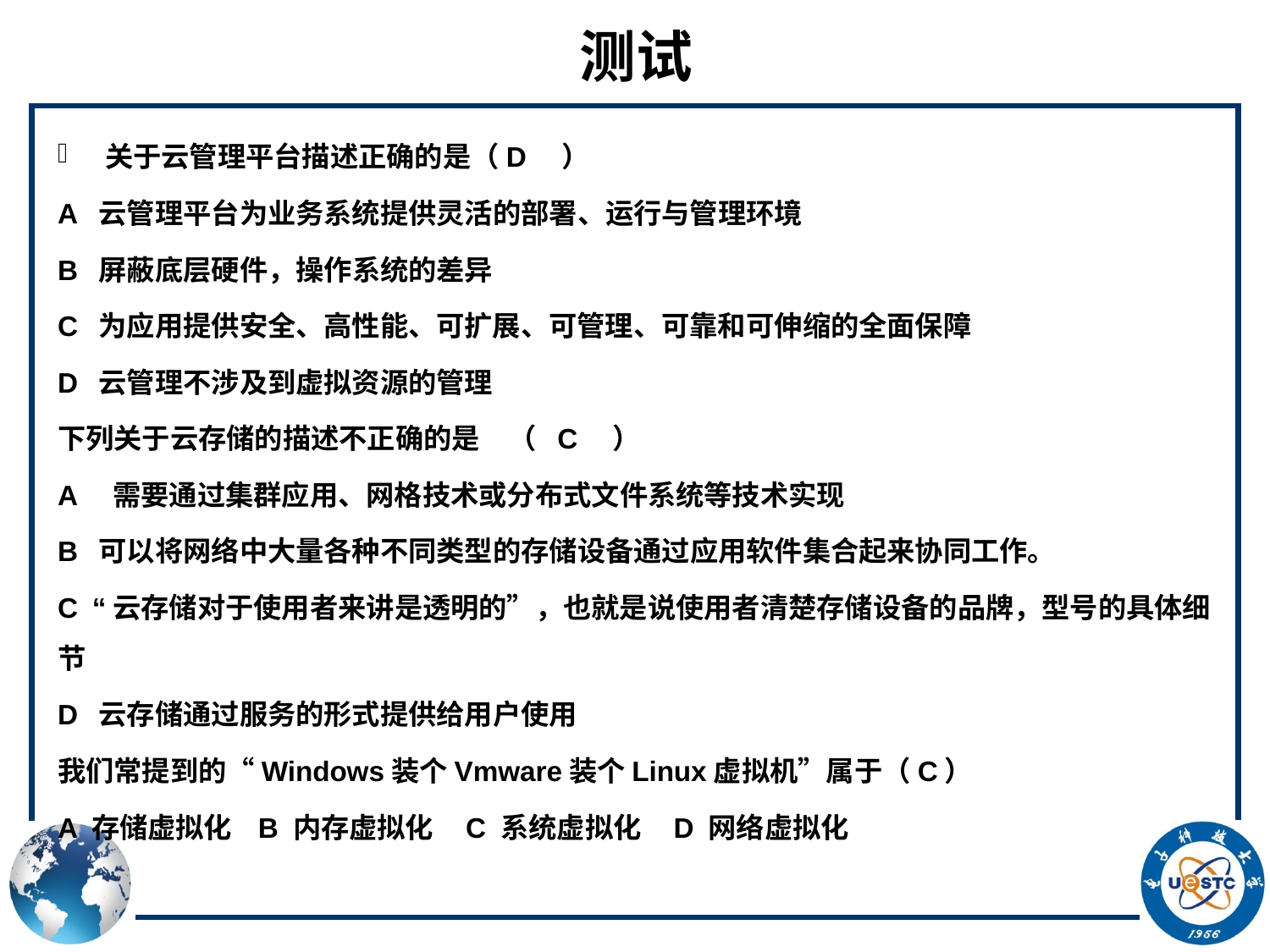

# 测试
关于云管理平台描述正确的是（D  ）
A 云管理平台为业务系统提供灵活的部署、运行与管理环境
B 屏蔽底层硬件，操作系统的差异
C 为应用提供安全、高性能、可扩展、可管理、可靠和可伸缩的全面保障
D 云管理不涉及到虚拟资源的管理
下列关于云存储的描述不正确的是  （ C  ）
A  需要通过集群应用、网格技术或分布式文件系统等技术实现
B 可以将网络中大量各种不同类型的存储设备通过应用软件集合起来协同工作。
C “云存储对于使用者来讲是透明的”，也就是说使用者清楚存储设备的品牌，型号的具体细节
D 云存储通过服务的形式提供给用户使用
我们常提到的“Windows装个Vmware装个Linux虚拟机”属于（C）
A 存储虚拟化   B 内存虚拟化    C 系统虚拟化    D 网络虚拟化